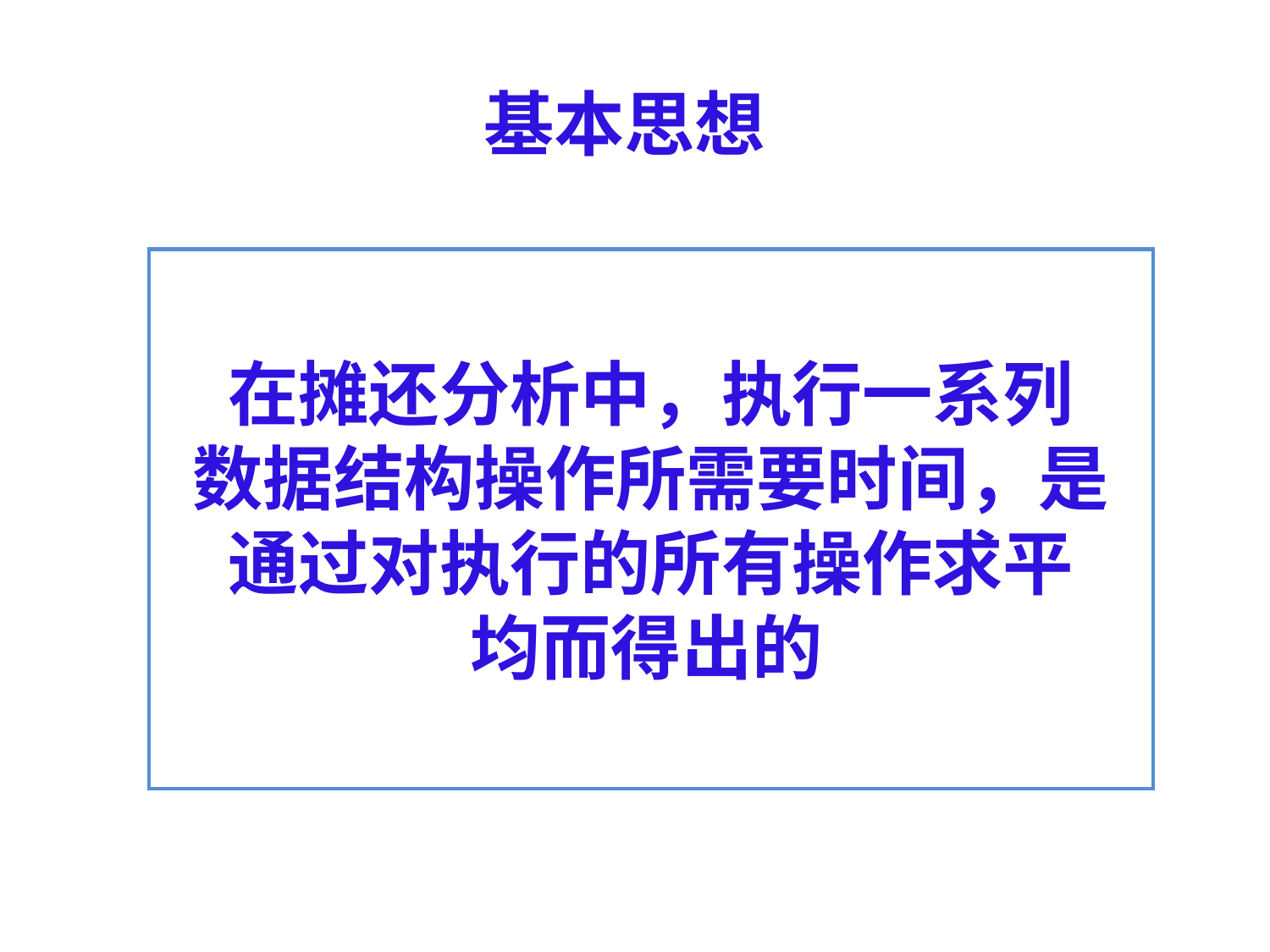

# 基本思想
在摊还分析中，执行一系列
数据结构操作所需要时间，是
通过对执行的所有操作求平
均而得出的